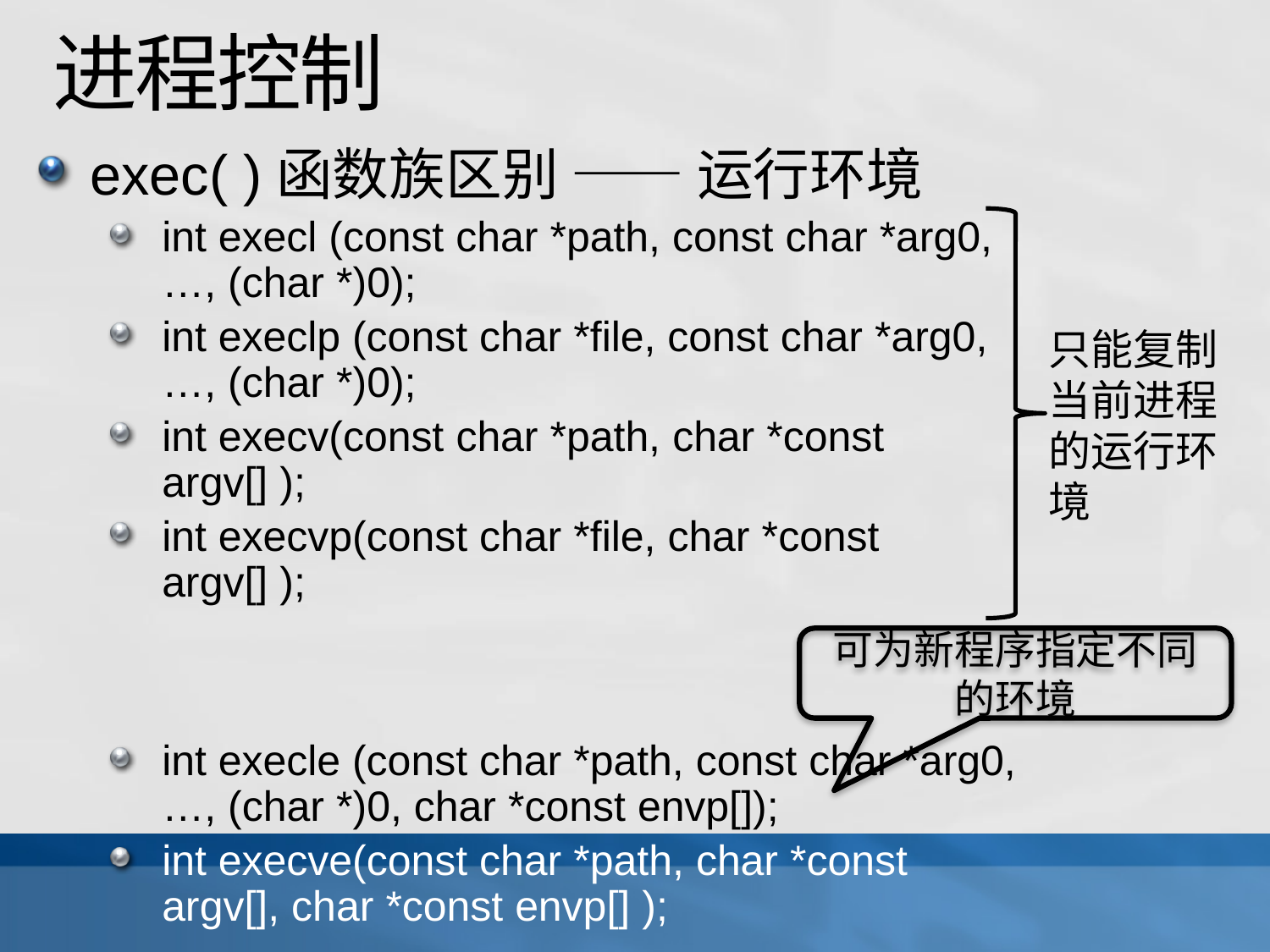

# 进程控制
exec( )函数族区别 —— 运行环境
int execl (const char *path, const char *arg0, …, (char *)0);
int execlp (const char *file, const char *arg0, …, (char *)0);
int execv(const char *path, char *const argv[] );
int execvp(const char *file, char *const argv[] );

int execle (const char *path, const char *arg0, …, (char *)0, char *const envp[]);
int execve(const char *path, char *const argv[], char *const envp[] );

只能复制当前进程的运行环境

可为新程序指定不同的环境